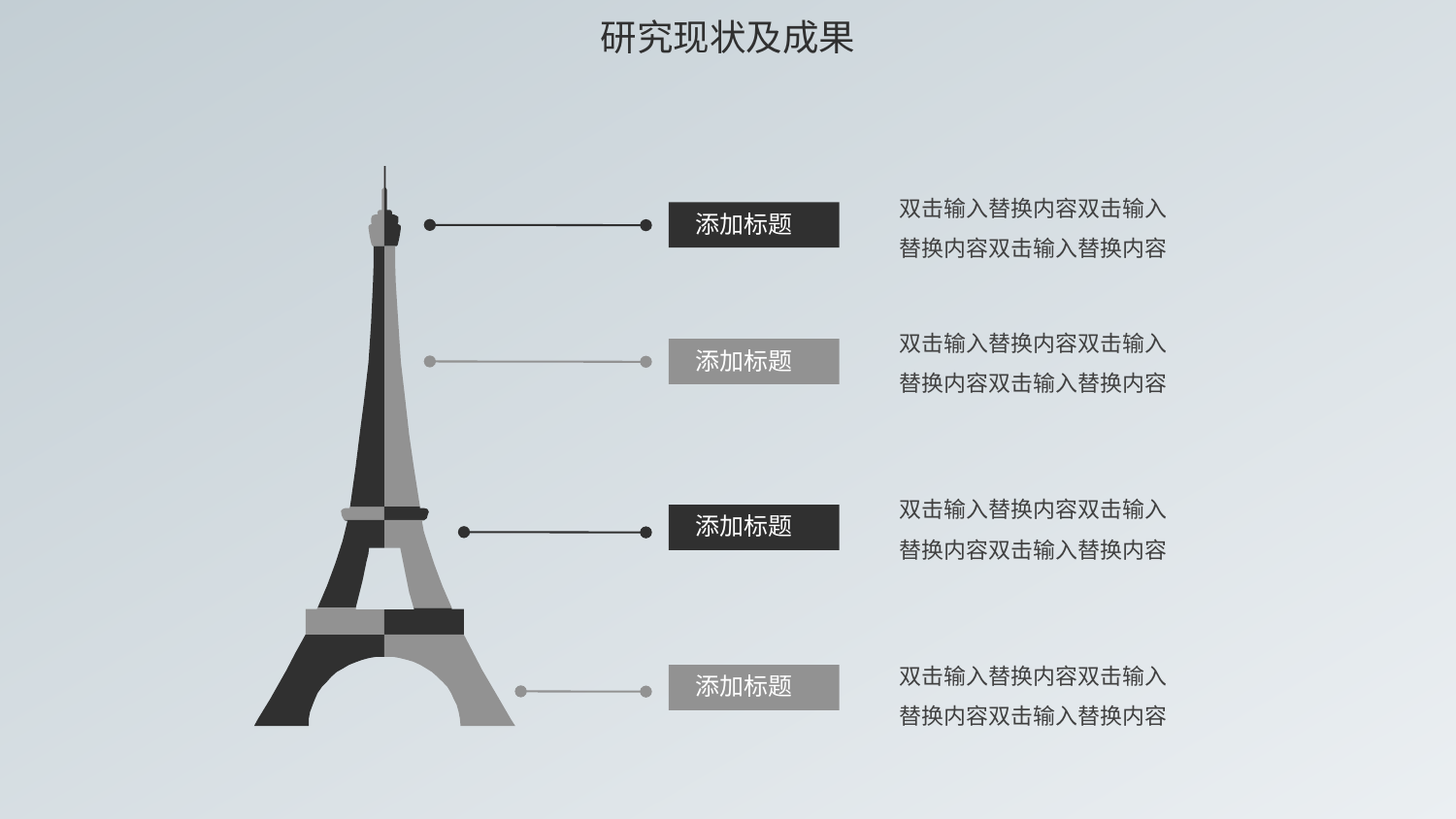

研究现状及成果

双击输入替换内容双击输入替换内容双击输入替换内容

添加标题
双击输入替换内容双击输入替换内容双击输入替换内容

添加标题
双击输入替换内容双击输入替换内容双击输入替换内容
添加标题

双击输入替换内容双击输入替换内容双击输入替换内容
添加标题